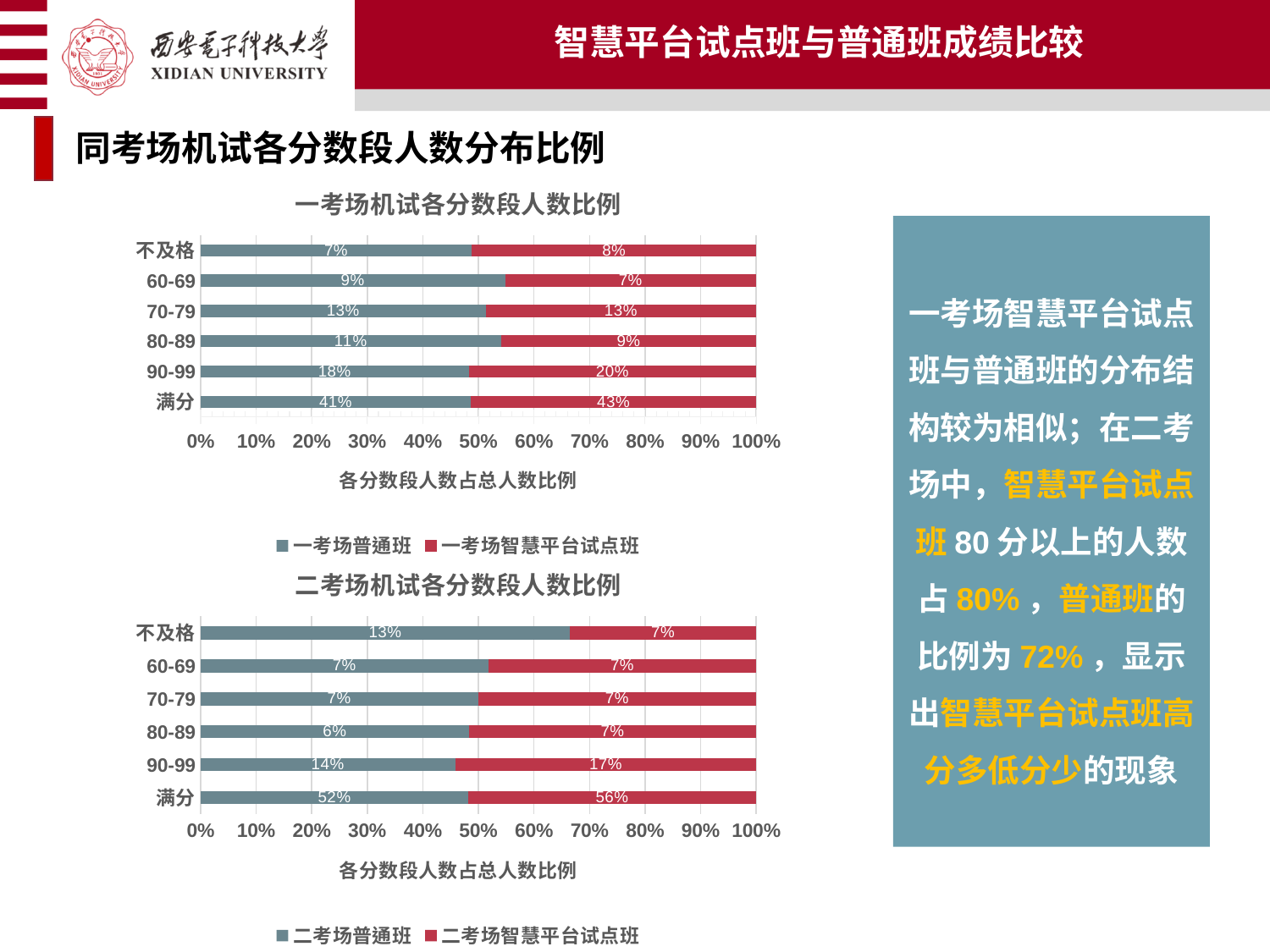

智慧平台试点班与普通班成绩比较

同考场机试各分数段人数分布比例

### Chart: 一考场机试各分数段人数比例

| Category | 一考场普通班 | 一考场智慧平台试点班 |
|---|---|---|
| 满分 | 0.41265822784810124 | 0.4349112426035503 |
| 90-99 | 0.18227848101265823 | 0.1952662721893491 |
| 80-89 | 0.11139240506329114 | 0.09467455621301775 |
| 70-79 | 0.1341772151898734 | 0.12721893491124261 |
| 60-69 | 0.08607594936708861 | 0.07100591715976332 |
| 不及格 | 0.07341772151898734 | 0.07692307692307693 |
一考场智慧平台试点班与普通班的分布结构较为相似；在二考场中，智慧平台试点班80分以上的人数占80%，普通班的比例为72%，显示出智慧平台试点班高分多低分少的现象

### Chart: 二考场机试各分数段人数比例

| Category | 二考场普通班 | 二考场智慧平台试点班 |
|---|---|---|
| 满分 | 0.5238828967642527 | 0.5634517766497462 |
| 90-99 | 0.14175654853620956 | 0.16751269035532995 |
| 80-89 | 0.061633281972265024 | 0.06598984771573604 |
| 70-79 | 0.07087827426810478 | 0.07106598984771574 |
| 60-69 | 0.07087827426810478 | 0.06598984771573604 |
| 不及格 | 0.13097072419106318 | 0.06598984771573604 |